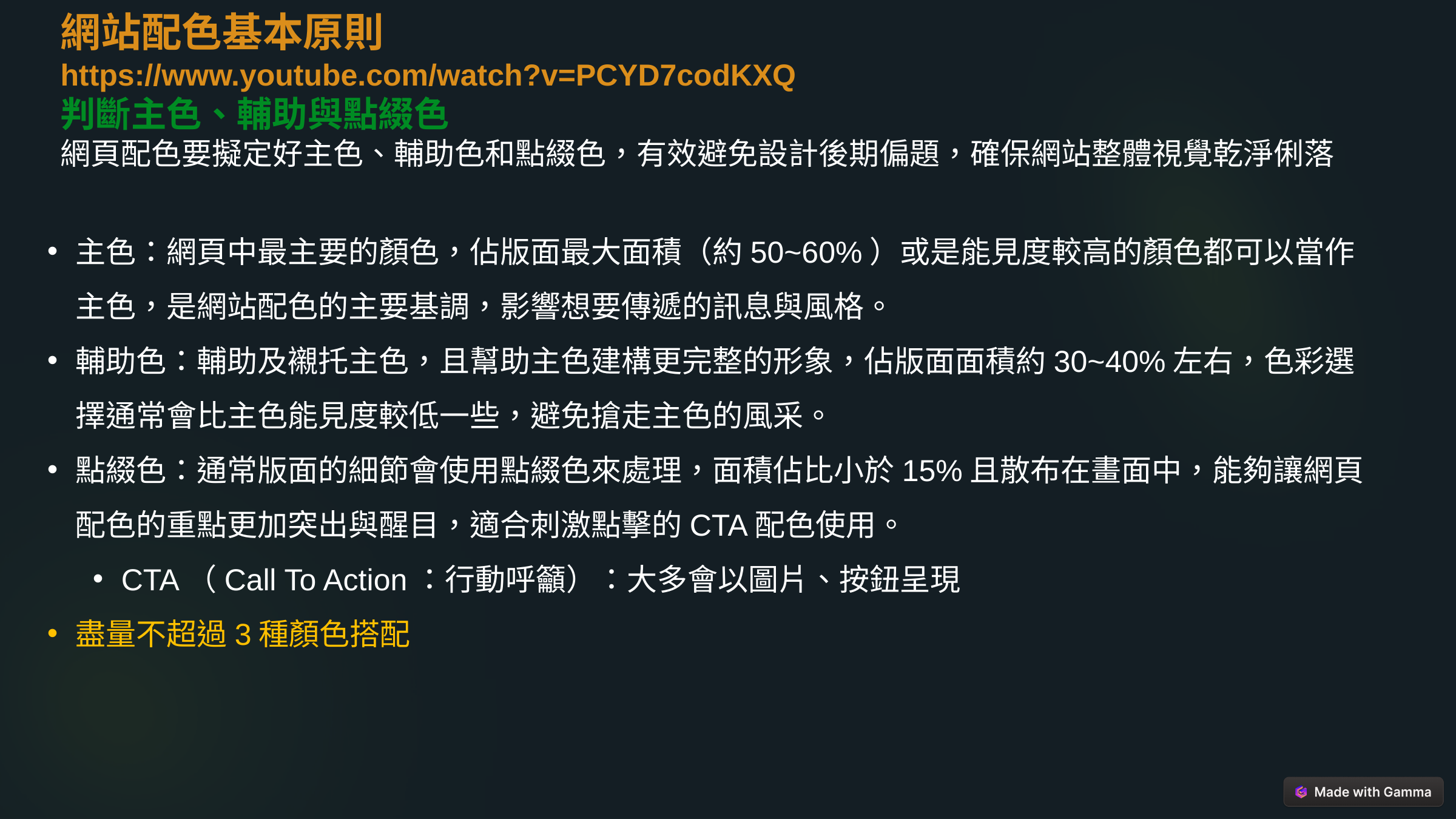

網站配色基本原則
https://www.youtube.com/watch?v=PCYD7codKXQ
判斷主色、輔助與點綴色
網頁配色要擬定好主色、輔助色和點綴色，有效避免設計後期偏題，確保網站整體視覺乾淨俐落
主色：網頁中最主要的顏色，佔版面最大面積（約50~60%）或是能見度較高的顏色都可以當作主色，是網站配色的主要基調，影響想要傳遞的訊息與風格。
輔助色：輔助及襯托主色，且幫助主色建構更完整的形象，佔版面面積約30~40%左右，色彩選擇通常會比主色能見度較低一些，避免搶走主色的風采。
點綴色：通常版面的細節會使用點綴色來處理，面積佔比小於15%且散布在畫面中，能夠讓網頁配色的重點更加突出與醒目，適合刺激點擊的CTA配色使用。
CTA（Call To Action：行動呼籲）：大多會以圖片、按鈕呈現
盡量不超過3種顏色搭配